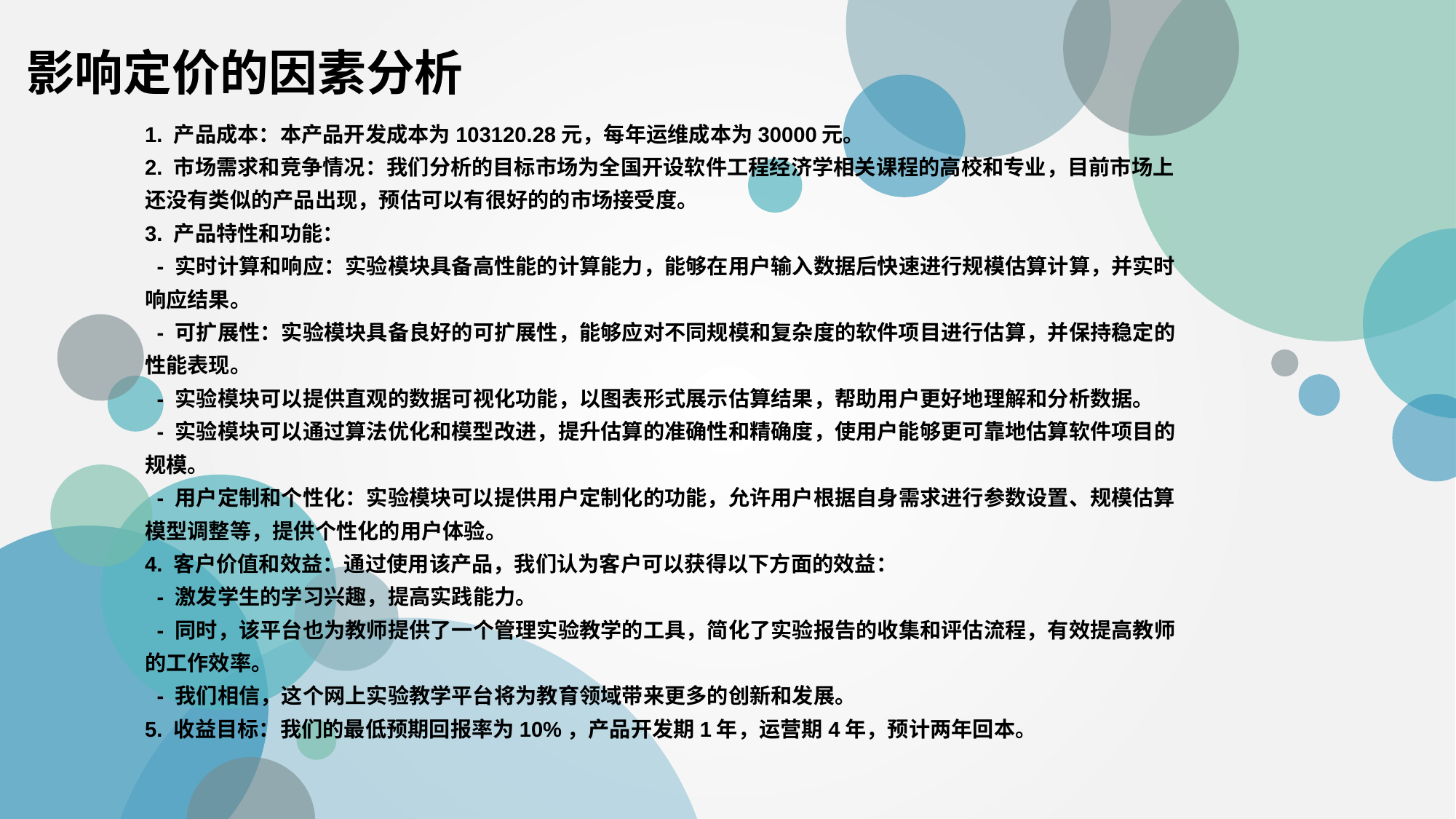

影响定价的因素分析
1. 产品成本：本产品开发成本为103120.28元，每年运维成本为30000元。
2. 市场需求和竞争情况：我们分析的目标市场为全国开设软件工程经济学相关课程的高校和专业，目前市场上还没有类似的产品出现，预估可以有很好的的市场接受度。
3. 产品特性和功能：
  - 实时计算和响应：实验模块具备高性能的计算能力，能够在用户输入数据后快速进行规模估算计算，并实时响应结果。
  - 可扩展性：实验模块具备良好的可扩展性，能够应对不同规模和复杂度的软件项目进行估算，并保持稳定的性能表现。
  - 实验模块可以提供直观的数据可视化功能，以图表形式展示估算结果，帮助用户更好地理解和分析数据。
  - 实验模块可以通过算法优化和模型改进，提升估算的准确性和精确度，使用户能够更可靠地估算软件项目的规模。
  - 用户定制和个性化：实验模块可以提供用户定制化的功能，允许用户根据自身需求进行参数设置、规模估算模型调整等，提供个性化的用户体验。
4. 客户价值和效益：通过使用该产品，我们认为客户可以获得以下方面的效益：
  - 激发学生的学习兴趣，提高实践能力。
  - 同时，该平台也为教师提供了一个管理实验教学的工具，简化了实验报告的收集和评估流程，有效提高教师的工作效率。
  - 我们相信，这个网上实验教学平台将为教育领域带来更多的创新和发展。
5. 收益目标：我们的最低预期回报率为10%，产品开发期1年，运营期4年，预计两年回本。